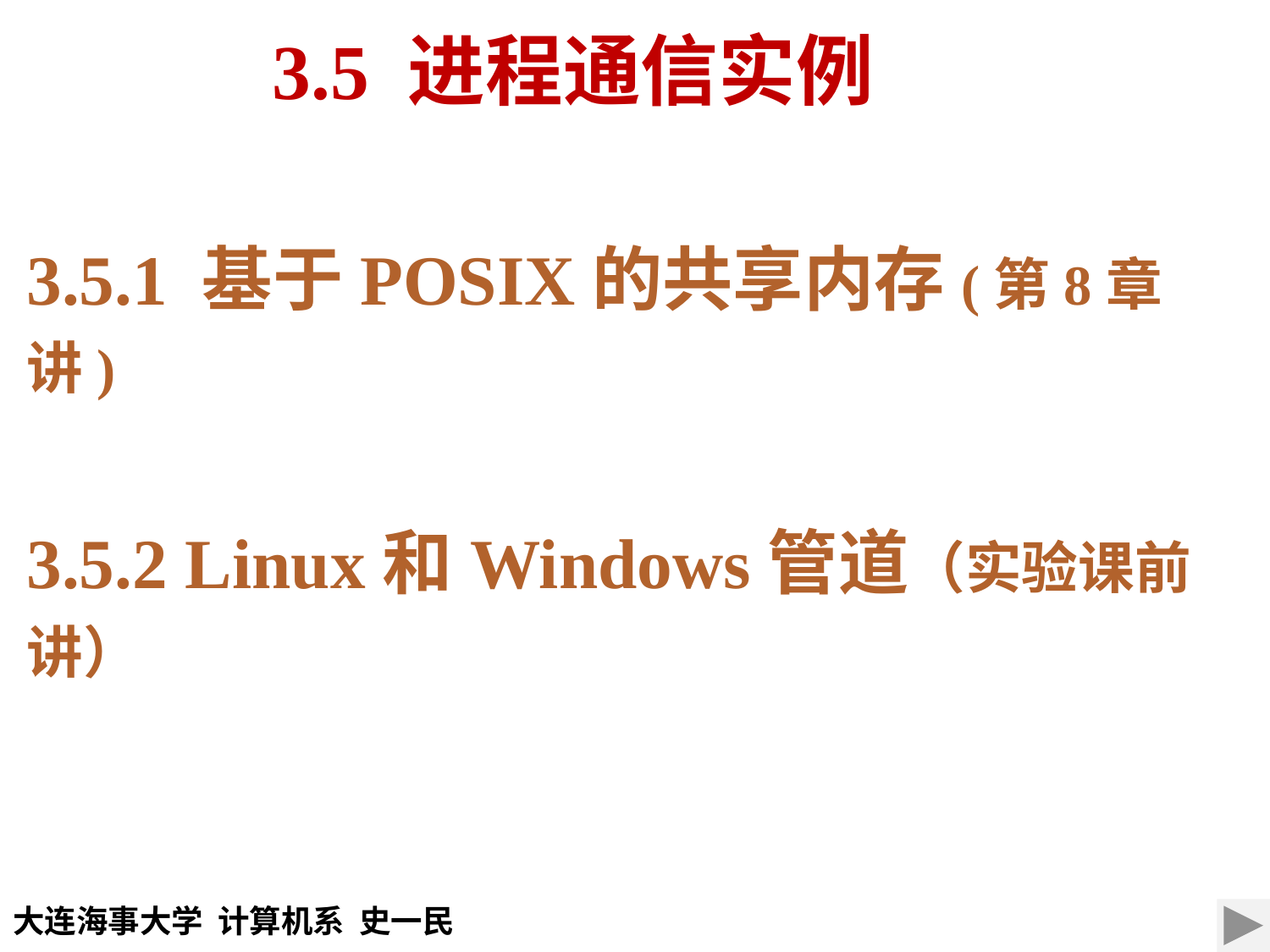

3.5 进程通信实例
3.5.1 基于POSIX的共享内存(第8章讲)

3.5.2 Linux和Windows管道（实验课前讲）

大连海事大学  计算机系  史一民

2021/9/3
第 87 页